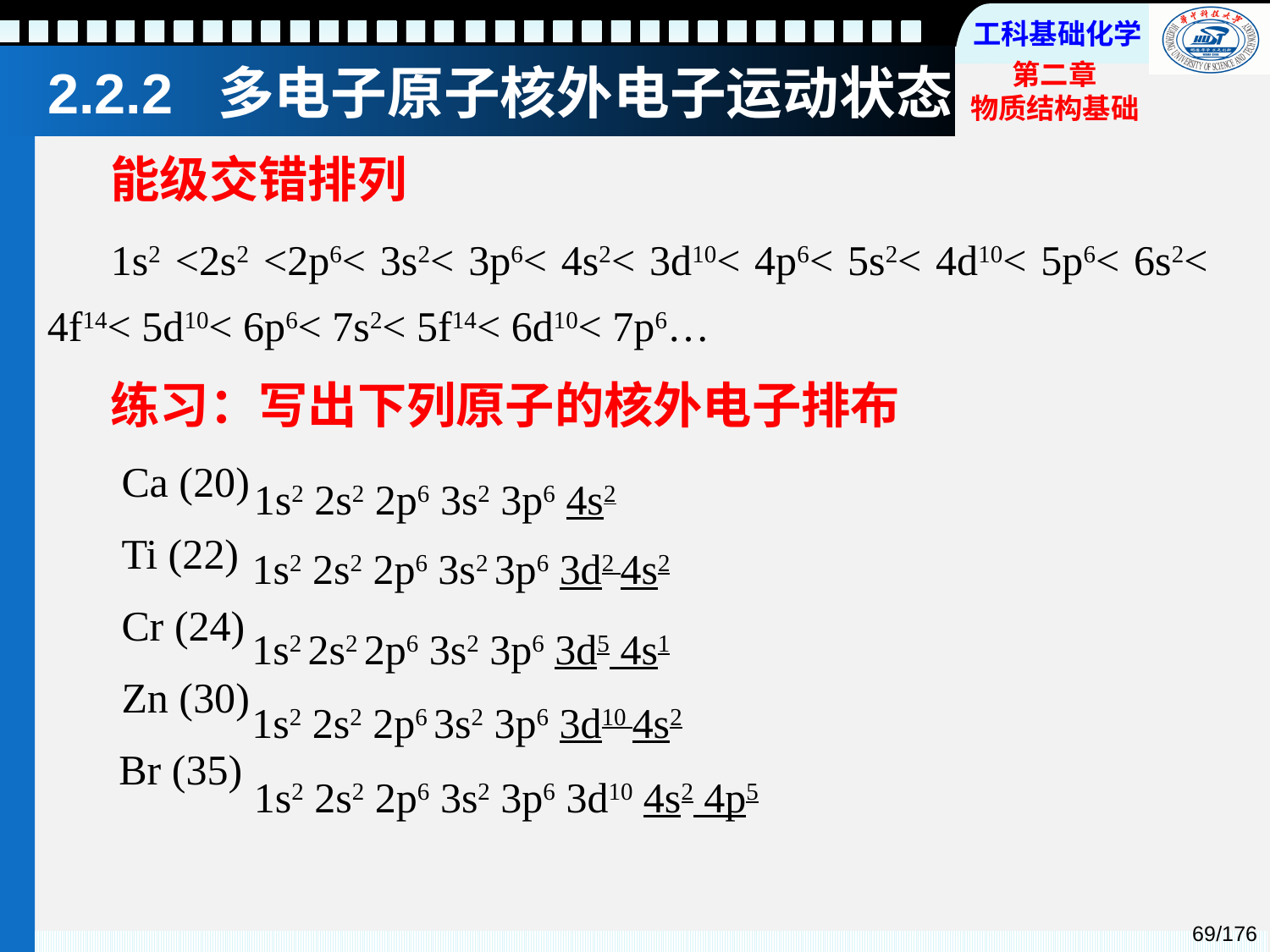

# 2.2.2  多电子原子核外电子运动状态
能级交错排列
1s2 <2s2 <2p6< 3s2< 3p6< 4s2< 3d10< 4p6< 5s2< 4d10< 5p6< 6s2< 4f14< 5d10< 6p6< 7s2< 5f14< 6d10< 7p6…
练习：写出下列原子的核外电子排布
 Ca (20)
 Ti (22)
 Cr (24)
 Zn (30)
 Br (35)
1s2 2s2 2p6 3s2 3p6 4s2
1s2 2s2 2p6 3s2 3p6 3d2 4s2
1s2 2s2 2p6 3s2 3p6 3d5 4s1
1s2 2s2 2p6 3s2 3p6 3d10 4s2
1s2 2s2 2p6 3s2 3p6 3d10 4s2 4p5